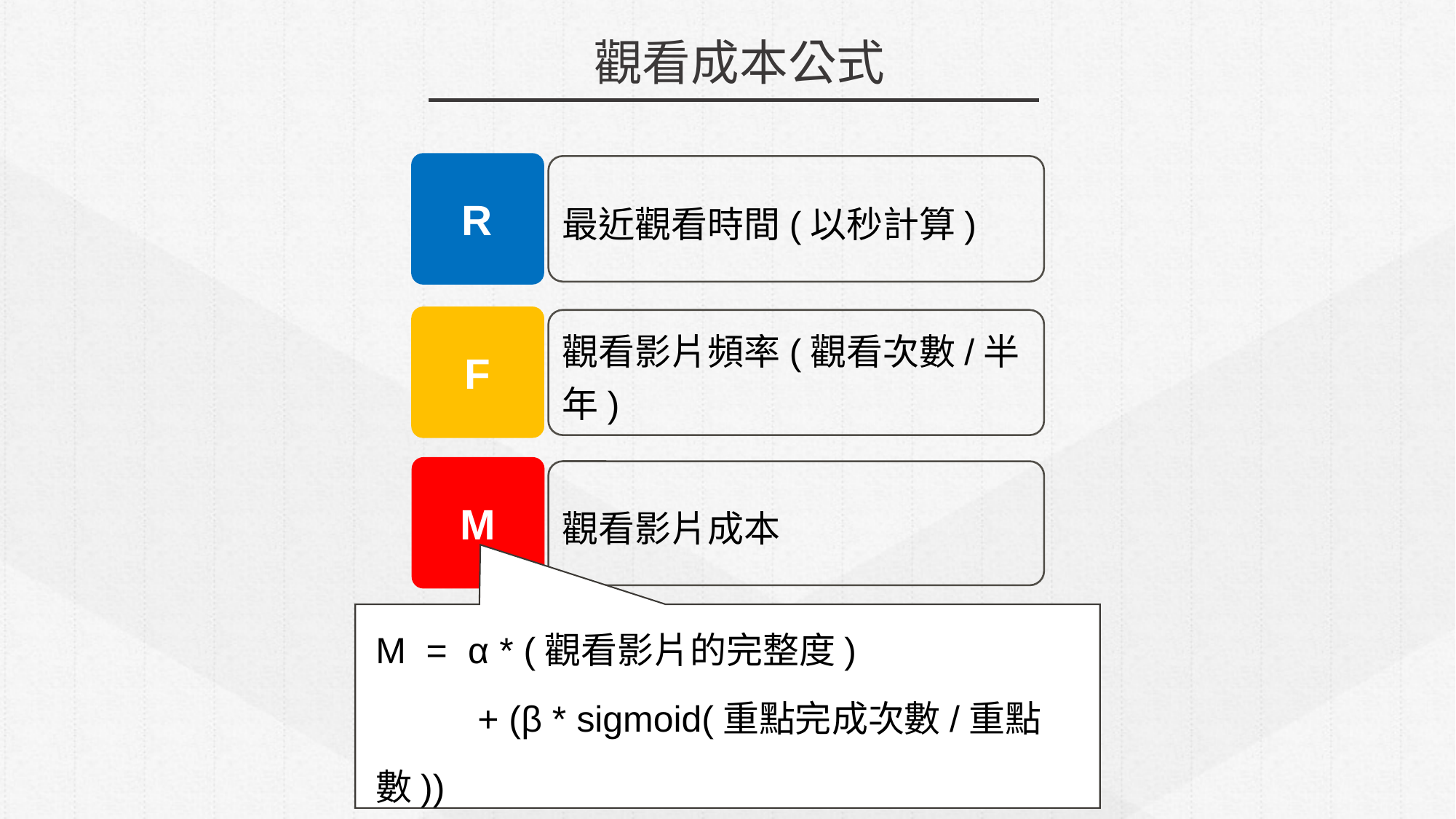

觀看成本公式

最近觀看時間(以秒計算)
R

觀看影片頻率(觀看次數/半年)
F

觀看影片成本
M
M  =  α * (觀看影片的完整度)
          + (β * sigmoid(重點完成次數/重點數))
	+ (γ * sigmoid(筆記次數))

18